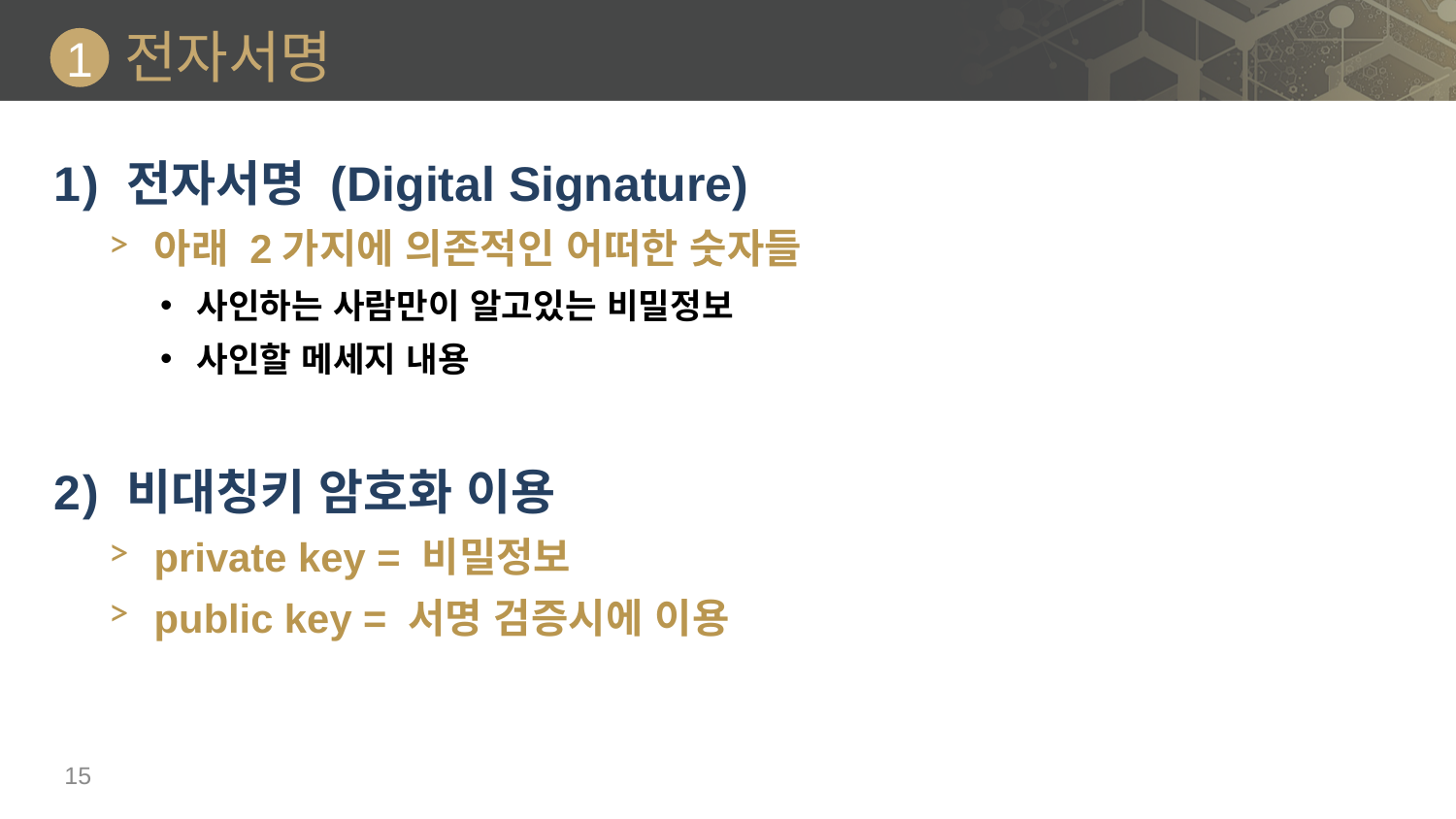

# 전자서명
1
전자서명 (Digital Signature)
아래 2가지에 의존적인 어떠한 숫자들
사인하는 사람만이 알고있는 비밀정보
사인할 메세지 내용

비대칭키 암호화 이용
private key = 비밀정보
public key = 서명 검증시에 이용

15